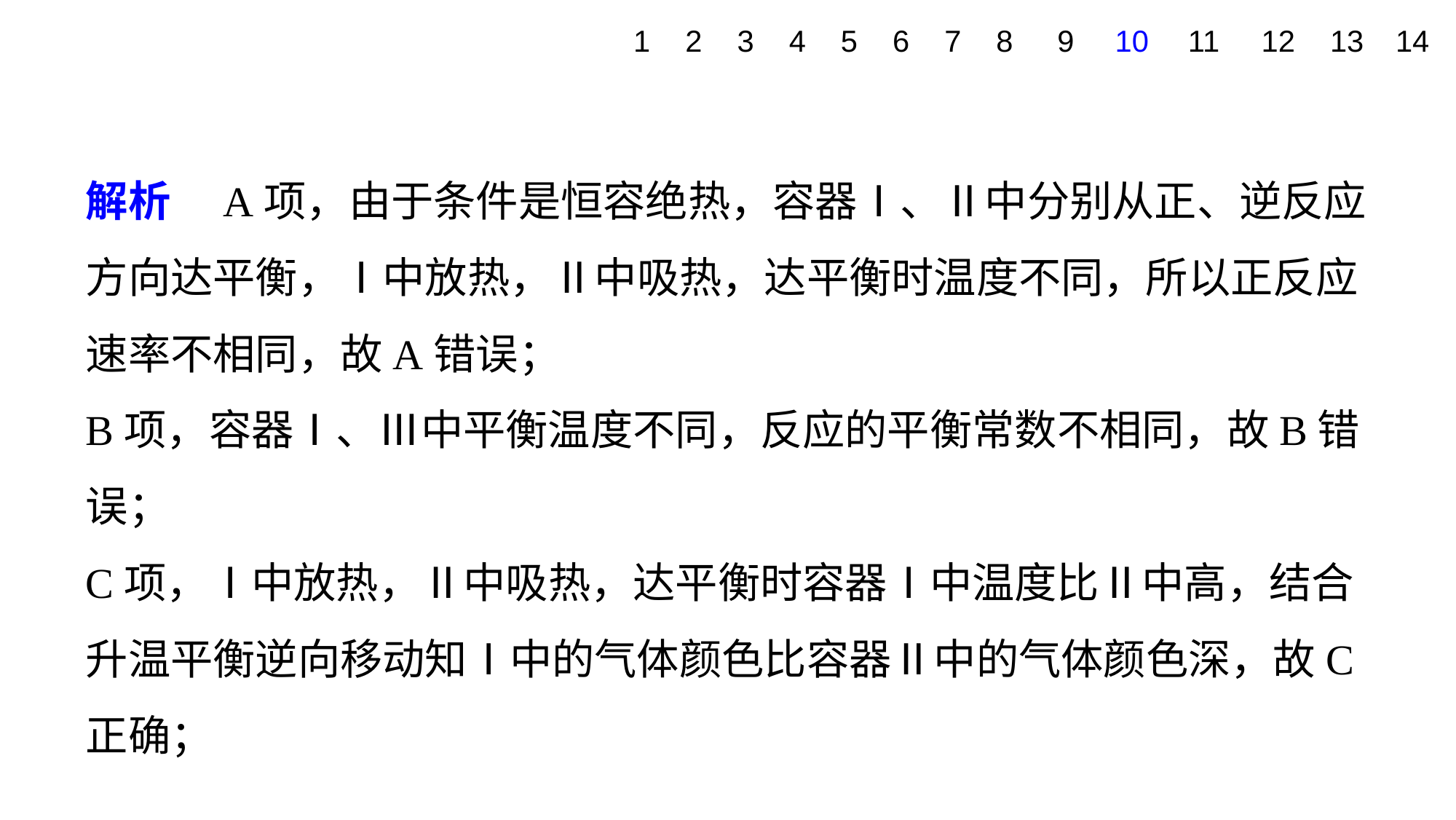

1
2
3
4
5
6
7
8
9
10
11
12
13
14
解析　A项，由于条件是恒容绝热，容器Ⅰ、Ⅱ中分别从正、逆反应方向达平衡，Ⅰ中放热，Ⅱ中吸热，达平衡时温度不同，所以正反应速率不相同，故A错误；
B项，容器Ⅰ、Ⅲ中平衡温度不同，反应的平衡常数不相同，故B错误；
C项，Ⅰ中放热，Ⅱ中吸热，达平衡时容器Ⅰ中温度比Ⅱ中高，结合升温平衡逆向移动知Ⅰ中的气体颜色比容器Ⅱ中的气体颜色深，故C正确；